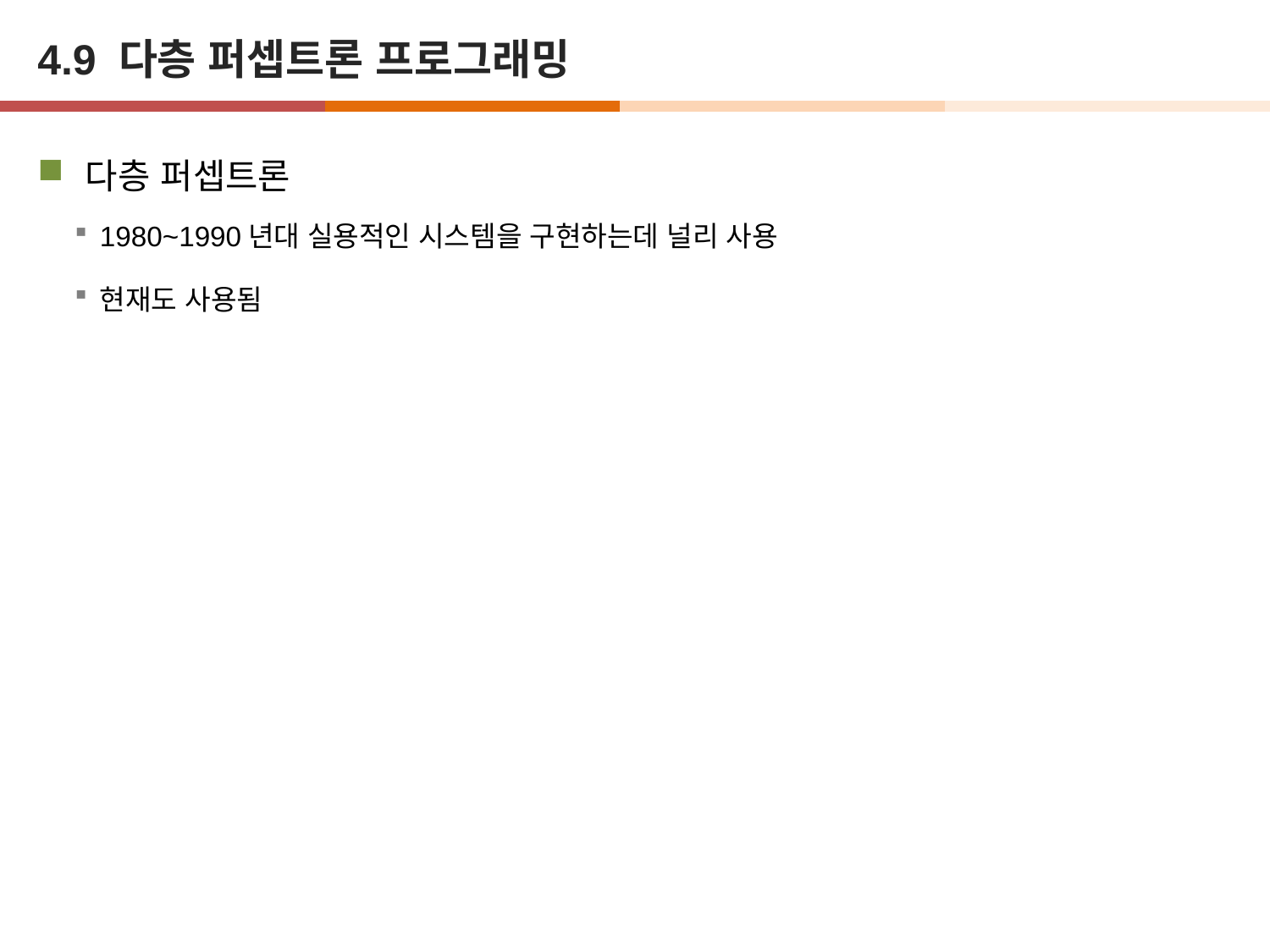

# 4.9 다층 퍼셉트론 프로그래밍
다층 퍼셉트론
1980~1990년대 실용적인 시스템을 구현하는데 널리 사용
현재도 사용됨